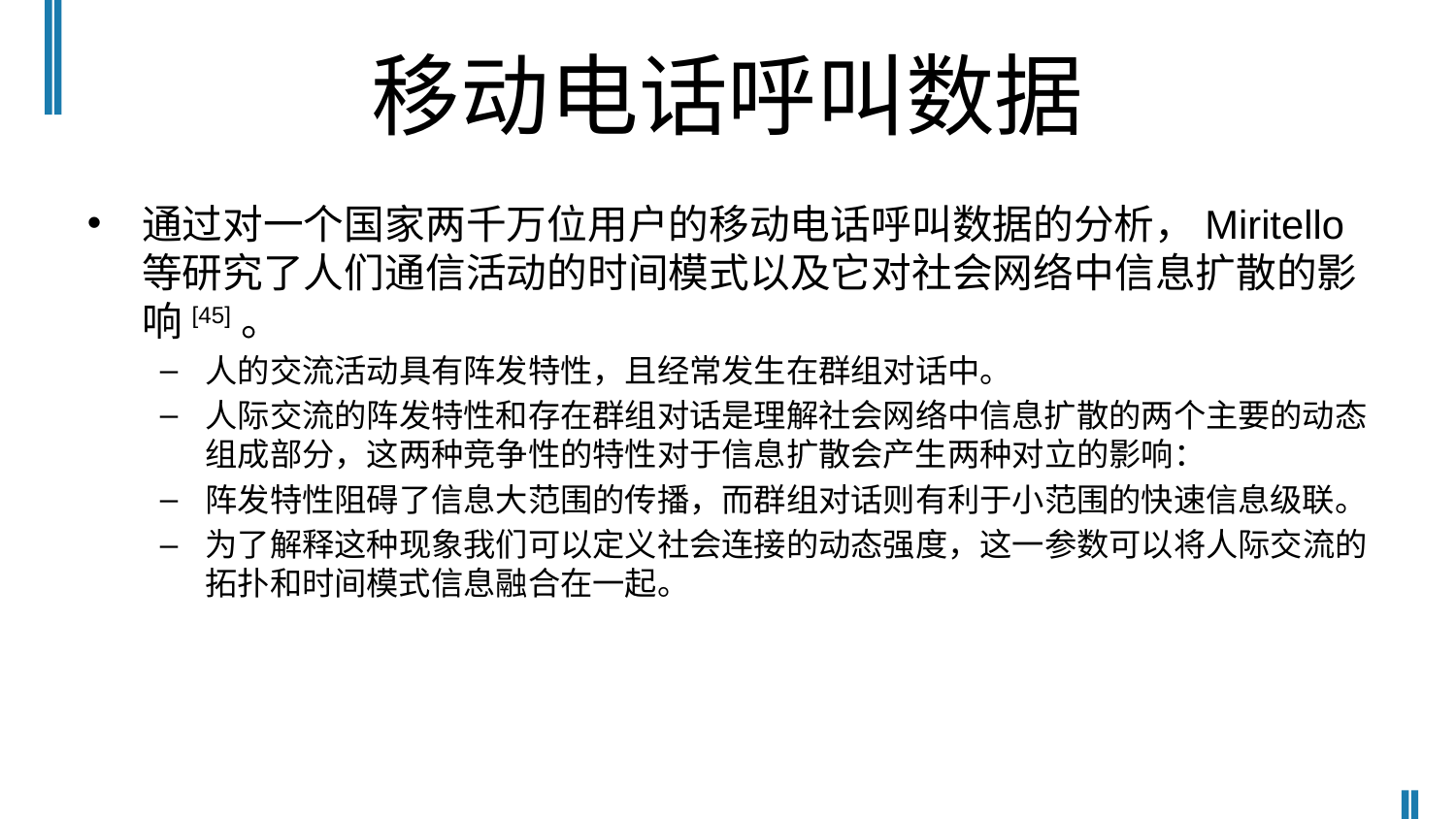

# 移动电话呼叫数据
通过对一个国家两千万位用户的移动电话呼叫数据的分析，Miritello等研究了人们通信活动的时间模式以及它对社会网络中信息扩散的影响[45]。
人的交流活动具有阵发特性，且经常发生在群组对话中。
人际交流的阵发特性和存在群组对话是理解社会网络中信息扩散的两个主要的动态组成部分，这两种竞争性的特性对于信息扩散会产生两种对立的影响：
阵发特性阻碍了信息大范围的传播，而群组对话则有利于小范围的快速信息级联。
为了解释这种现象我们可以定义社会连接的动态强度，这一参数可以将人际交流的拓扑和时间模式信息融合在一起。